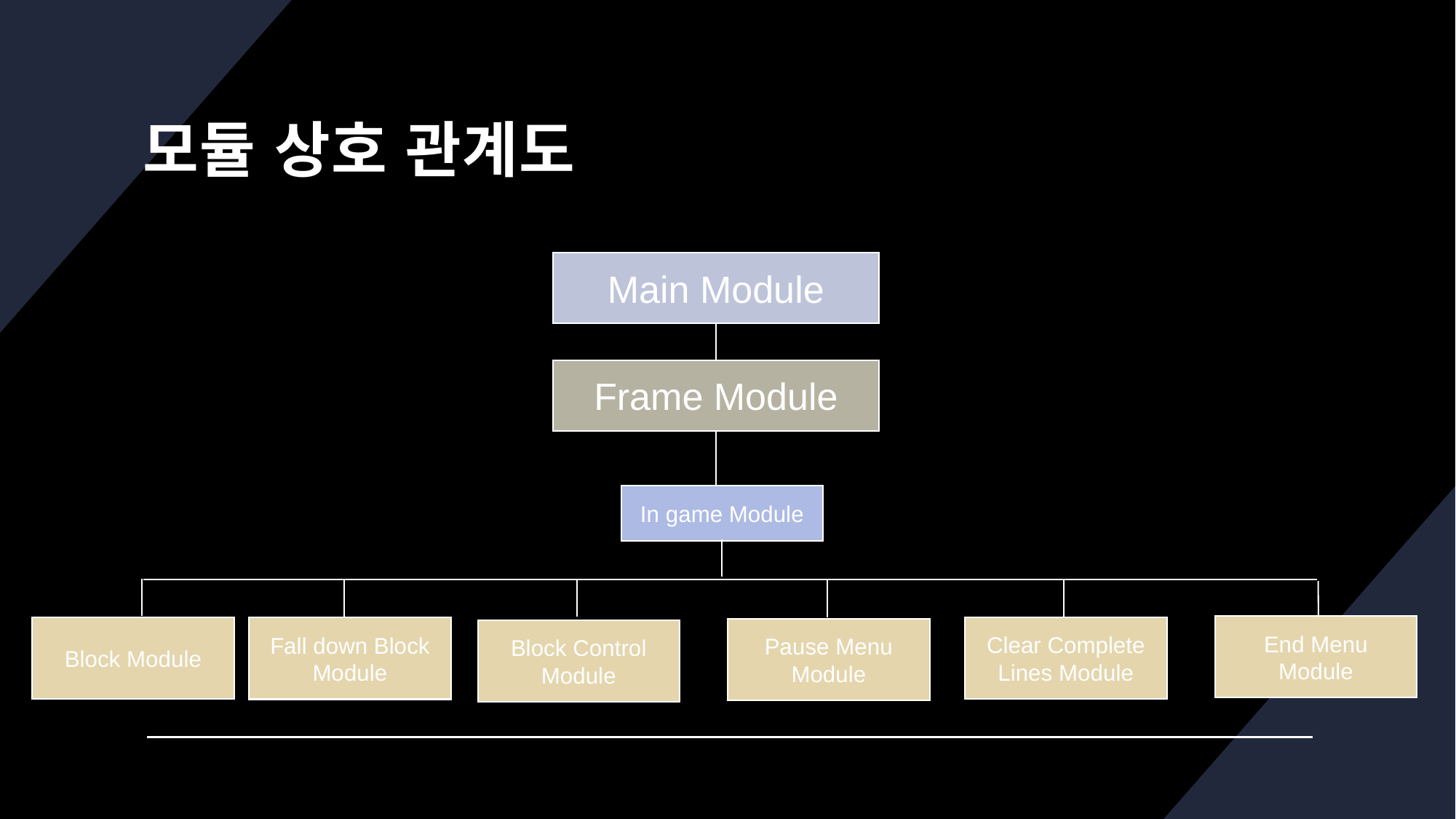

# 모듈 상호 관계도
Main Module
Frame Module
In game Module
End Menu Module
Clear Complete Lines Module
Block Module
Fall down Block Module
Pause Menu
Module
Block Control Module